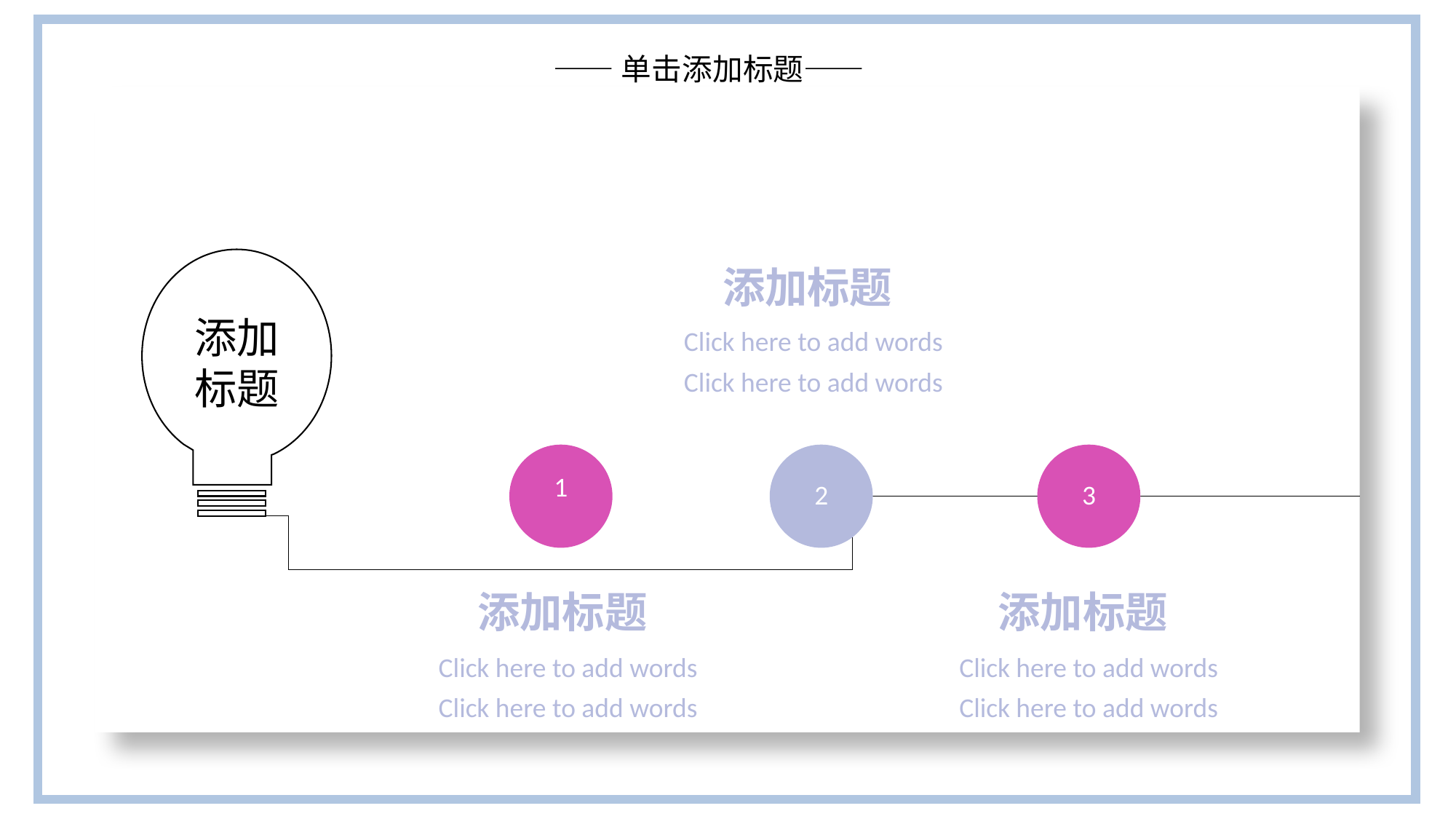

——单击添加标题——

添加标题
添加标题
Click here to add words
Click here to add words

1

2

3
添加标题
添加标题
Click here to add words
Click here to add words
Click here to add words
Click here to add words